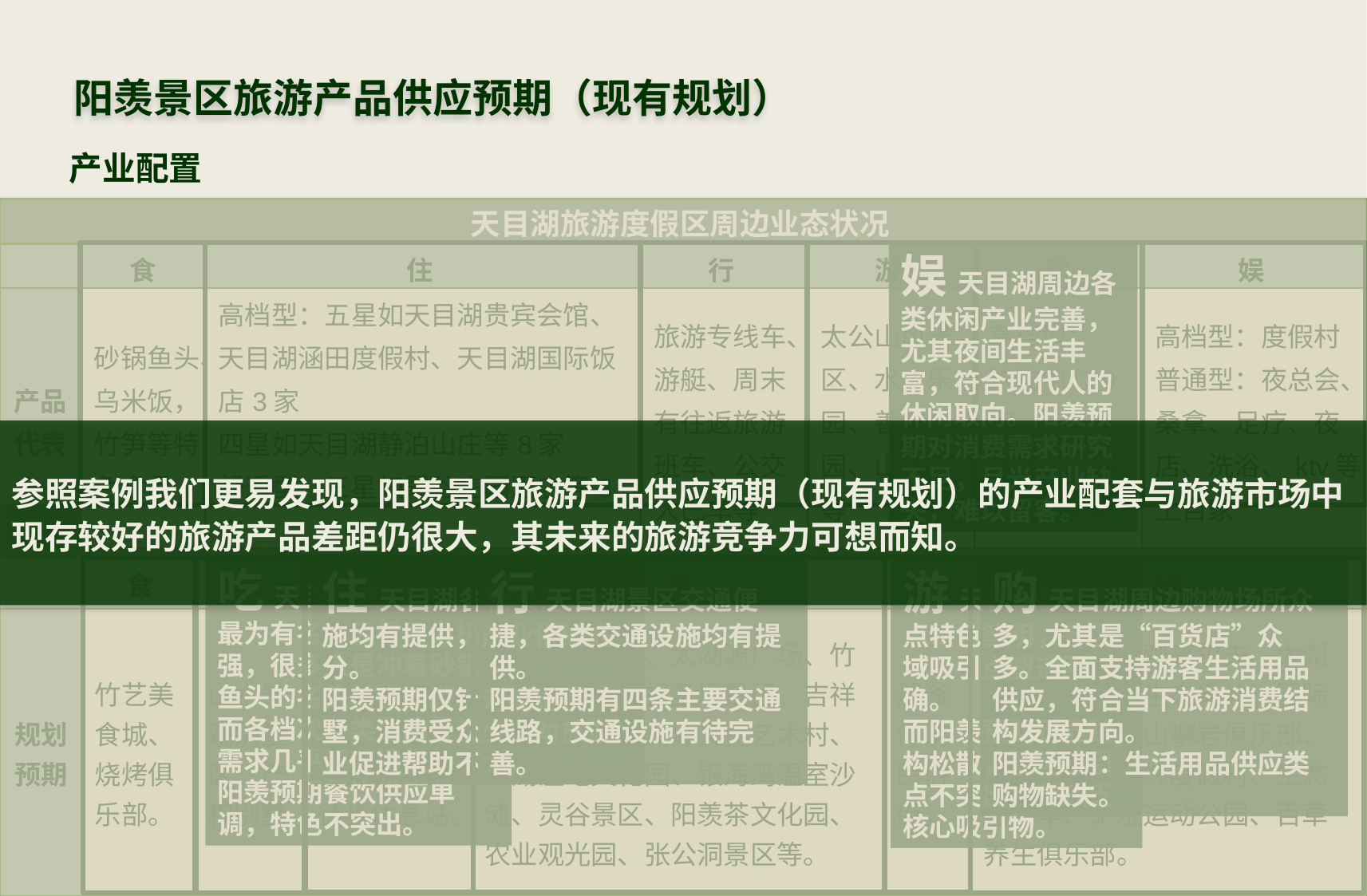

阳羡景区旅游产品供应预期（现有规划）
产业配置

| 天目湖旅游度假区周边业态状况 |  |  |  |  |  |  |
| --- | --- | --- | --- | --- | --- | --- |
|  | 食 | 住 | 行 | 游 | 购 | 娱 |
| 产品代表 | 砂锅鱼头、乌米饭，竹笋等特色食品 | 高档型：五星如天目湖贵宾会馆、天目湖涵田度假村、天目湖国际饭店3家 四星如天目湖静泊山庄等8家 舒适型：三星如翠谷庄园酒店等8家 | 旅游专线车、游艇、周末有往返旅游班车、公交大巴车等 | 太公山风景区、水上乐园、善庆公园、山水园等 | 高档型： 购物中心9家 普通型：百货店65家 | 高档型：度假村 普通型：夜总会、桑拿、足疗、夜店、洗浴、ktv等上百家 |
娱 天目湖周边各类休闲产业完善，尤其夜间生活丰富，符合现代人的休闲取向。阳羡预期对消费需求研究不足，月光产业缺失，难以留客。

参照案例我们更易发现，阳羡景区旅游产品供应预期（现有规划）的产业配套与旅游市场中现存较好的旅游产品差距仍很大，其未来的旅游竞争力可想而知。

| 阳羡景区旅游产品供应预期（现有规划） |  |  |  |  |  |  |
| --- | --- | --- | --- | --- | --- | --- |
|  | 食 | 住 | 行 | 游 | 购 | 娱 |
| 规划预期 | 竹艺美食城、烧烤俱乐部。 | 山水景观别墅区、产权别墅。 | 风景道，山地自行车道、徒步登山道、徒步休息站。 | 竹海森林公园、太湖源广场、竹木双塔园、陶祖圣境景区、吉祥纪念天地、太湖源文化艺术村、太湖湿地文化园、银海湾温室沙滩、灵谷景区、阳羡茶文化园、农业观光园、张公洞景区等。 | 湖滏传统民俗街。 | 竹海乐园、景观高尔夫、太湖乐亲子中心、生态果岭、国际会议中心、湖山攀岩俱乐部、森呼吸拓展训练度假村、生态嘉年华、矿址运动公园、百草养生俱乐部。 |
吃 天目湖以砂锅鱼头最为有名，且号召力极强，很多人是冲着砂锅鱼头的名头前去一游。而各档次各类型的餐饮需求几乎都有提供。
阳羡预期餐饮供应单调，特色不突出。

住 天目湖各档次住宿设施均有提供，产业供给充分。
阳羡预期仅针对高端别墅，消费受众少，对旅游业促进帮助不大。
行 天目湖景区交通便捷，各类交通设施均有提供。
阳羡预期有四条主要交通线路，交通设施有待完善。
游 天目湖景区景点特色鲜明，各区域吸引点塑造明确。
而阳羡预期则显结构松散，景区吸引点不突出，更缺乏核心吸引物。

购 天目湖周边购物场所众多，尤其是“百货店”众多。全面支持游客生活用品供应，符合当下旅游消费结构发展方向。
阳羡预期：生活用品供应类购物缺失。